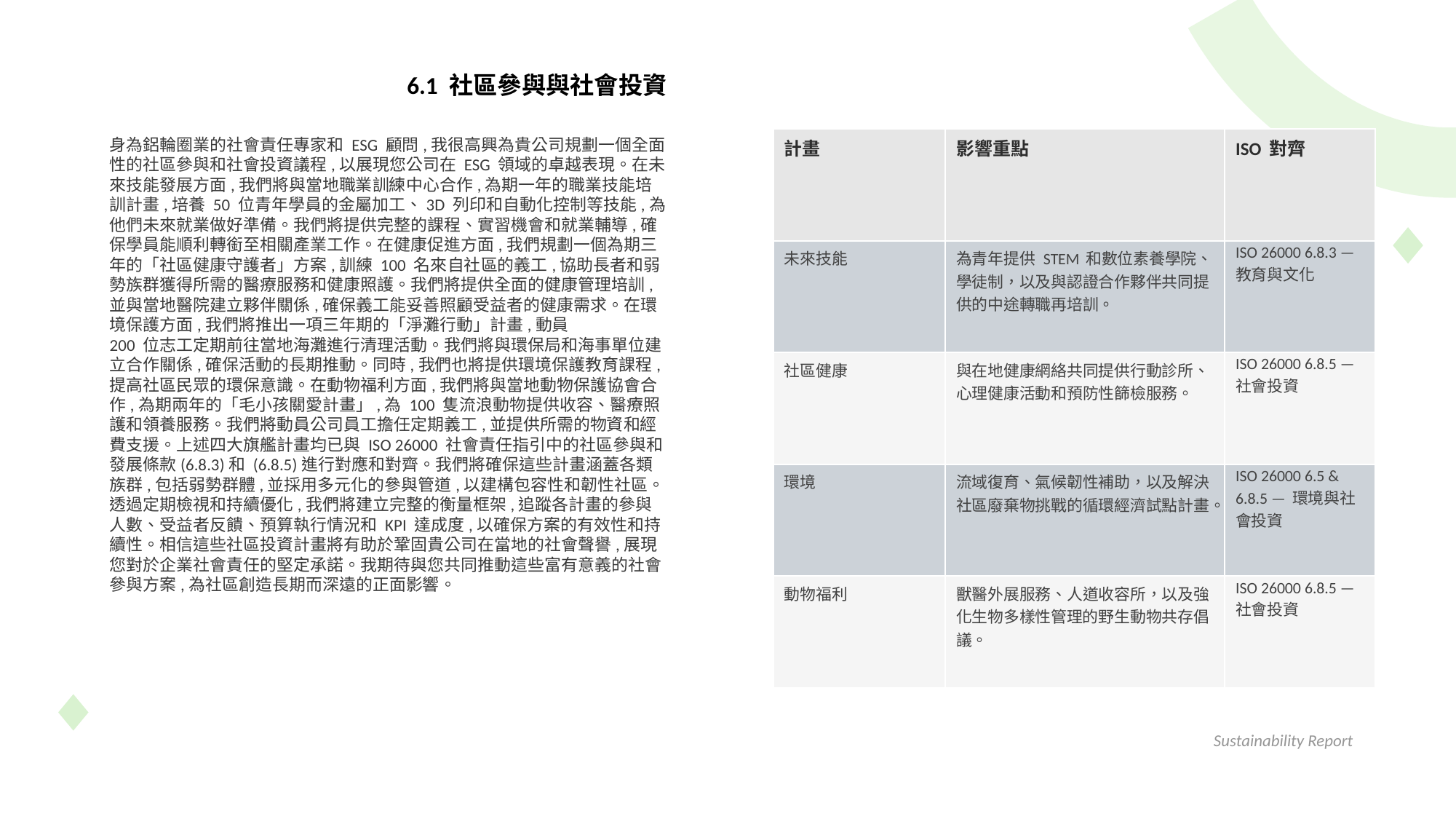

6.1 社區參與與社會投資
身為鋁輪圈業的社會責任專家和 ESG 顧問,我很高興為貴公司規劃一個全面性的社區參與和社會投資議程,以展現您公司在 ESG 領域的卓越表現。在未來技能發展方面,我們將與當地職業訓練中心合作,為期一年的職業技能培訓計畫,培養 50 位青年學員的金屬加工、3D 列印和自動化控制等技能,為他們未來就業做好準備。我們將提供完整的課程、實習機會和就業輔導,確保學員能順利轉銜至相關產業工作。在健康促進方面,我們規劃一個為期三年的「社區健康守護者」方案,訓練 100 名來自社區的義工,協助長者和弱勢族群獲得所需的醫療服務和健康照護。我們將提供全面的健康管理培訓,並與當地醫院建立夥伴關係,確保義工能妥善照顧受益者的健康需求。在環境保護方面,我們將推出一項三年期的「淨灘行動」計畫,動員
200 位志工定期前往當地海灘進行清理活動。我們將與環保局和海事單位建立合作關係,確保活動的長期推動。同時,我們也將提供環境保護教育課程,提高社區民眾的環保意識。在動物福利方面,我們將與當地動物保護協會合作,為期兩年的「毛小孩關愛計畫」,為 100 隻流浪動物提供收容、醫療照護和領養服務。我們將動員公司員工擔任定期義工,並提供所需的物資和經費支援。上述四大旗艦計畫均已與 ISO 26000 社會責任指引中的社區參與和發展條款(6.8.3)和 (6.8.5)進行對應和對齊。我們將確保這些計畫涵蓋各類族群,包括弱勢群體,並採用多元化的參與管道,以建構包容性和韌性社區。透過定期檢視和持續優化,我們將建立完整的衡量框架,追蹤各計畫的參與人數、受益者反饋、預算執行情況和 KPI 達成度,以確保方案的有效性和持續性。相信這些社區投資計畫將有助於鞏固貴公司在當地的社會聲譽,展現您對於企業社會責任的堅定承諾。我期待與您共同推動這些富有意義的社會參與方案,為社區創造長期而深遠的正面影響。
| 計畫 | 影響重點 | ISO 對齊 |
| --- | --- | --- |
| 未來技能 | 為青年提供 STEM 和數位素養學院、學徒制，以及與認證合作夥伴共同提供的中途轉職再培訓。 | ISO 26000 6.8.3 — 教育與文化 |
| 社區健康 | 與在地健康網絡共同提供行動診所、心理健康活動和預防性篩檢服務。 | ISO 26000 6.8.5 — 社會投資 |
| 環境 | 流域復育、氣候韌性補助，以及解決社區廢棄物挑戰的循環經濟試點計畫。 | ISO 26000 6.5 & 6.8.5 — 環境與社會投資 |
| 動物福利 | 獸醫外展服務、人道收容所，以及強化生物多樣性管理的野生動物共存倡議。 | ISO 26000 6.8.5 — 社會投資 |
Sustainability Report